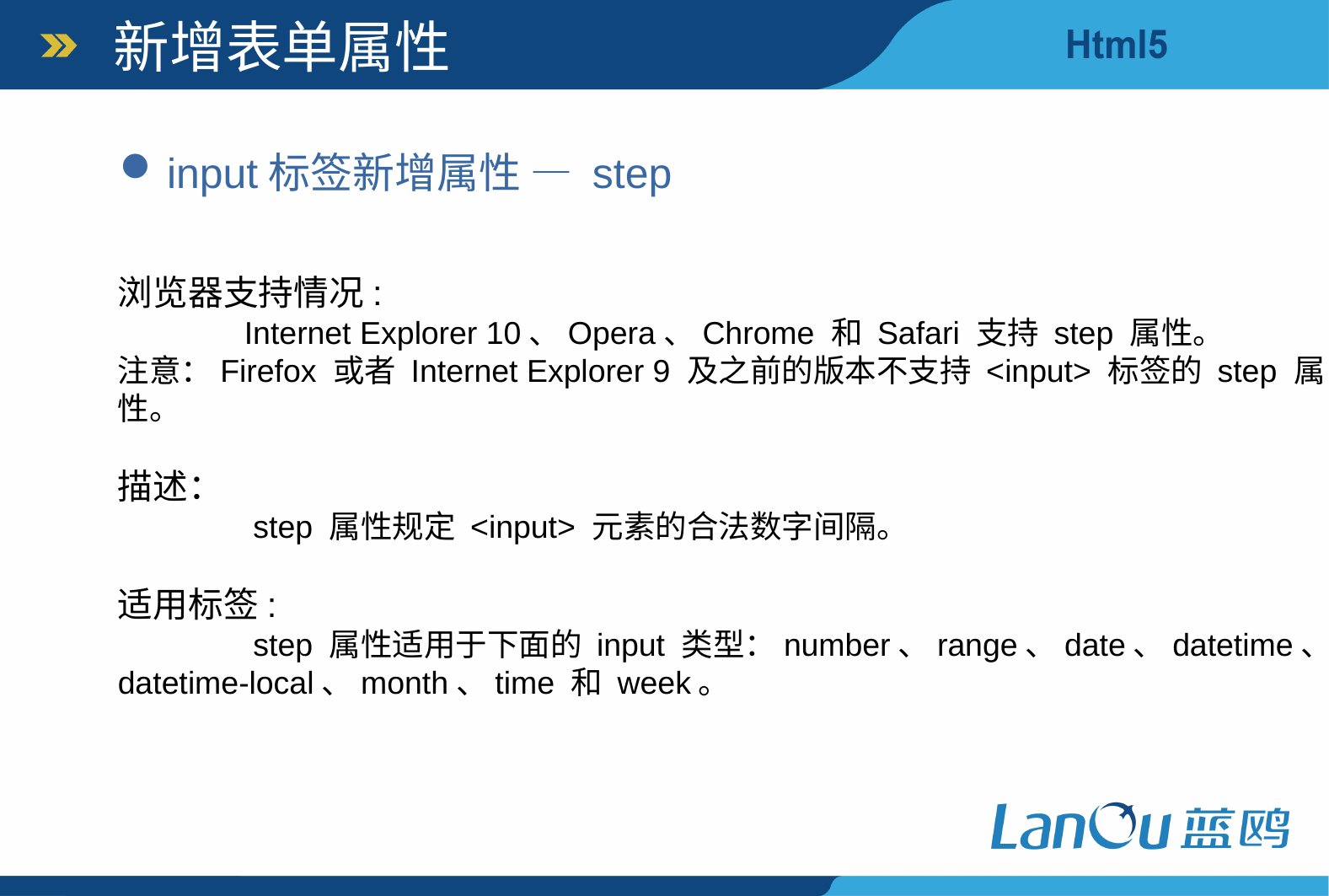

新增表单属性
input标签新增属性 — step

浏览器支持情况:
	Internet Explorer 10、Opera、Chrome 和 Safari 支持 step 属性。
注意：Firefox 或者 Internet Explorer 9 及之前的版本不支持 <input> 标签的 step 属性。

描述：
	 step 属性规定 <input> 元素的合法数字间隔。

适用标签:
	 step 属性适用于下面的 input 类型：number、range、date、datetime、datetime-local、month、time 和 week。